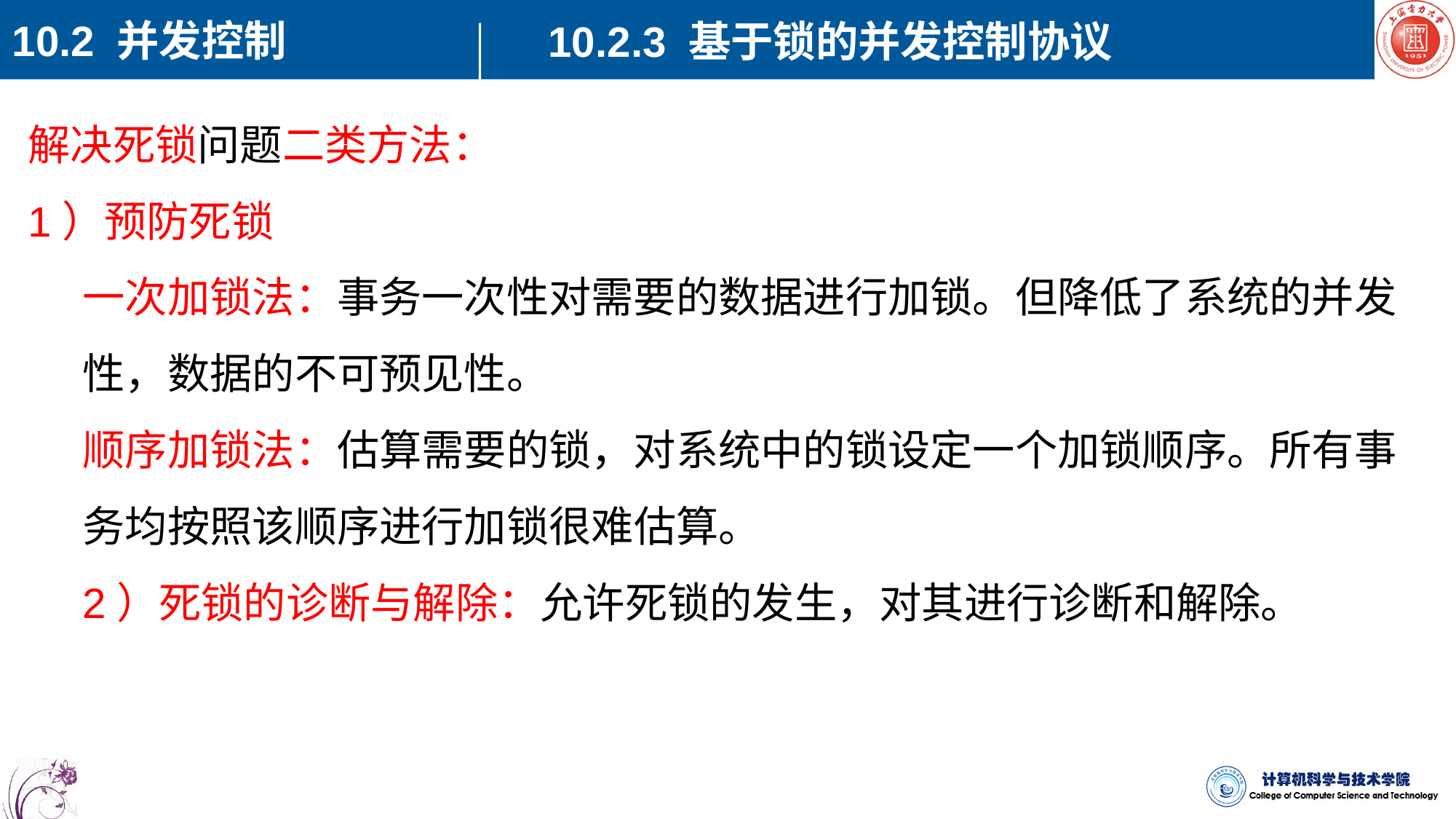

10.2 并发控制
10.2.3 基于锁的并发控制协议
解决死锁问题二类方法：
1）预防死锁
一次加锁法：事务一次性对需要的数据进行加锁。但降低了系统的并发性，数据的不可预见性。
顺序加锁法：估算需要的锁，对系统中的锁设定一个加锁顺序。所有事务均按照该顺序进行加锁很难估算。
2）死锁的诊断与解除：允许死锁的发生，对其进行诊断和解除。